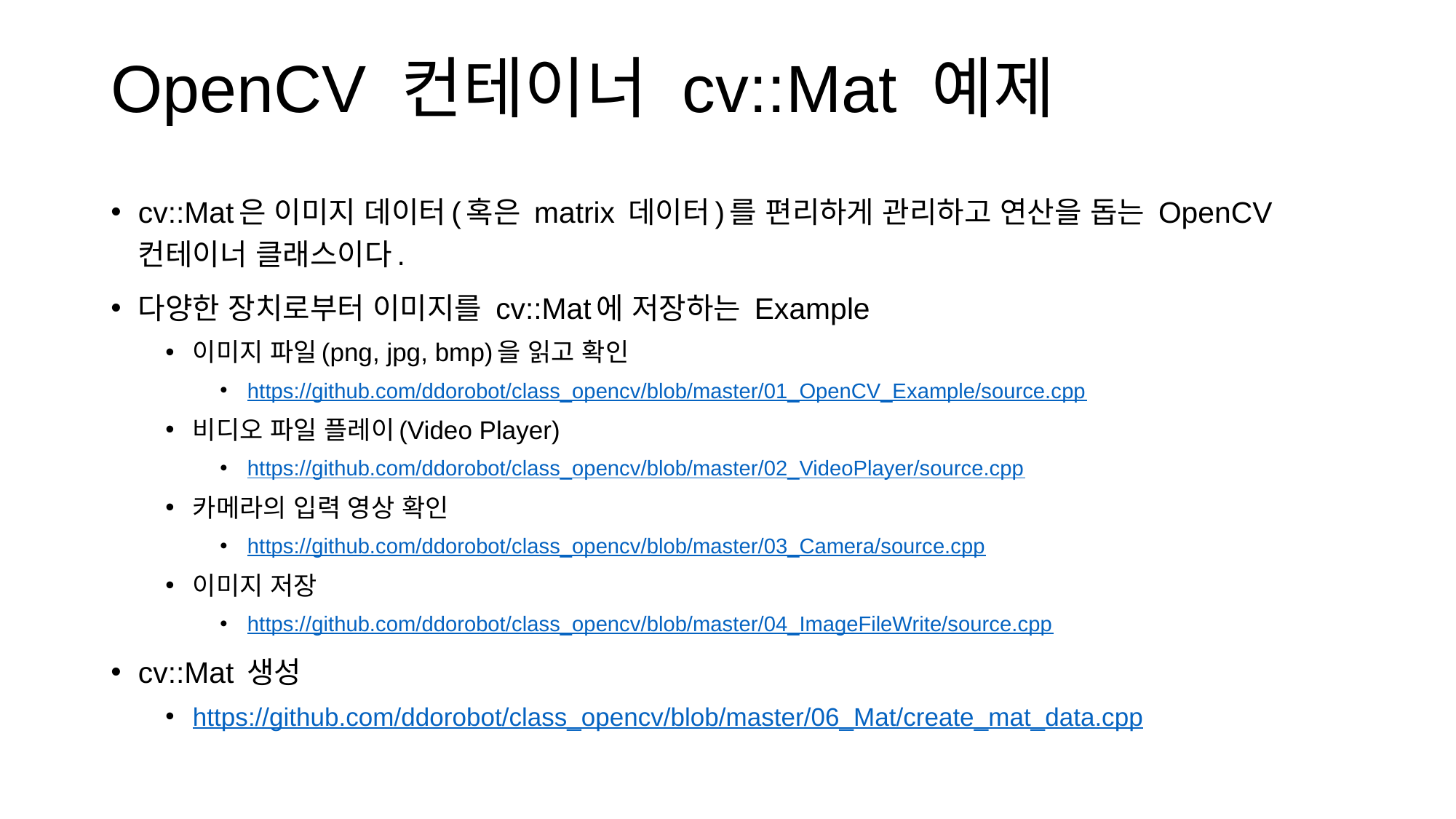

# OpenCV 컨테이너 cv::Mat 예제
cv::Mat은 이미지 데이터(혹은 matrix 데이터)를 편리하게 관리하고 연산을 돕는 OpenCV 컨테이너 클래스이다.
다양한 장치로부터 이미지를 cv::Mat에 저장하는 Example
이미지 파일(png, jpg, bmp)을 읽고 확인
https://github.com/ddorobot/class_opencv/blob/master/01_OpenCV_Example/source.cpp
비디오 파일 플레이(Video Player)
https://github.com/ddorobot/class_opencv/blob/master/02_VideoPlayer/source.cpp
카메라의 입력 영상 확인
https://github.com/ddorobot/class_opencv/blob/master/03_Camera/source.cpp
이미지 저장
https://github.com/ddorobot/class_opencv/blob/master/04_ImageFileWrite/source.cpp
cv::Mat 생성
https://github.com/ddorobot/class_opencv/blob/master/06_Mat/create_mat_data.cpp